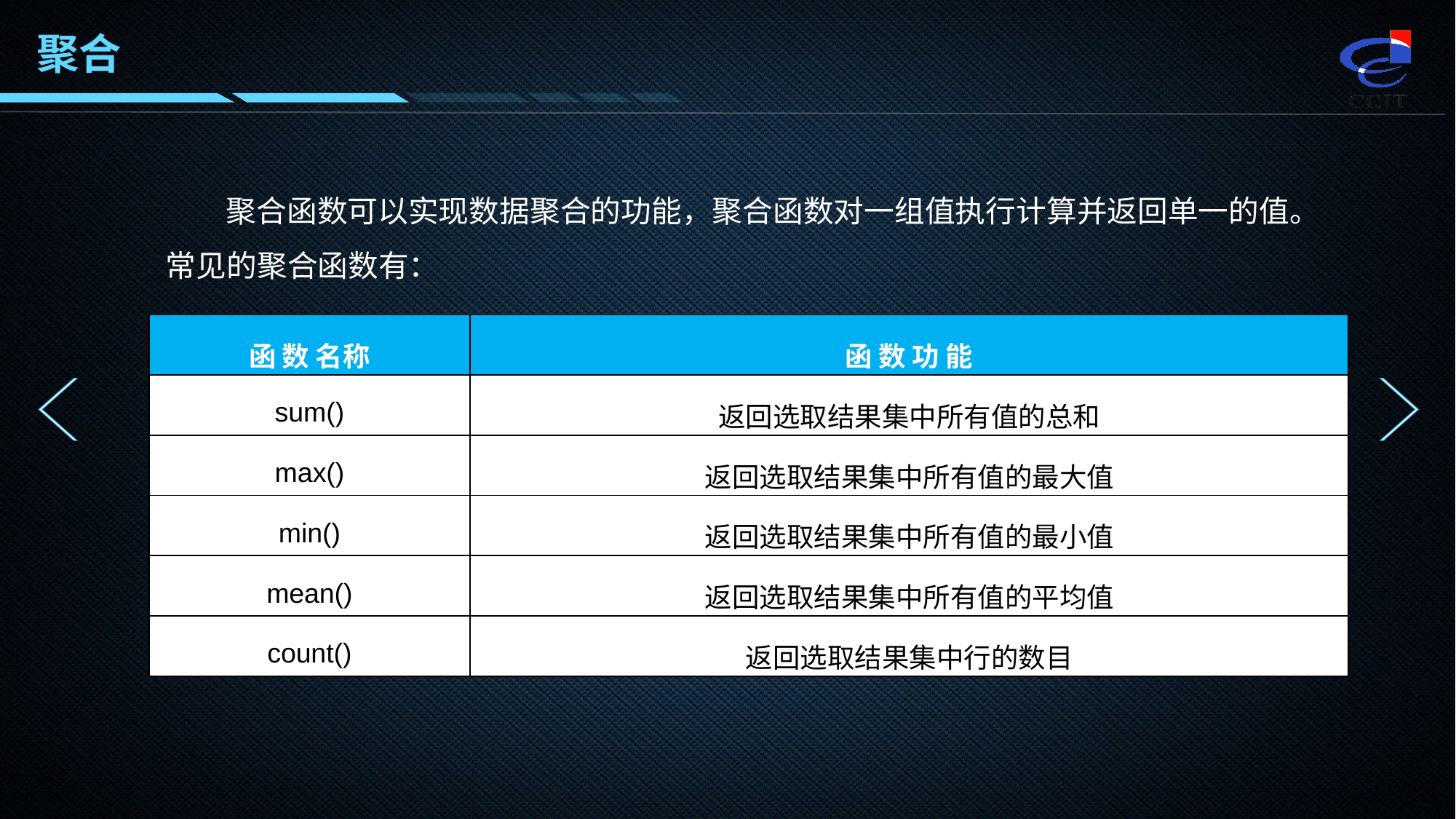

聚合
聚合函数可以实现数据聚合的功能，聚合函数对一组值执行计算并返回单一的值。常见的聚合函数有：
| 函 数 名称 | 函 数 功 能 |
| --- | --- |
| sum() | 返回选取结果集中所有值的总和 |
| max() | 返回选取结果集中所有值的最大值 |
| min() | 返回选取结果集中所有值的最小值 |
| mean() | 返回选取结果集中所有值的平均值 |
| count() | 返回选取结果集中行的数目 |